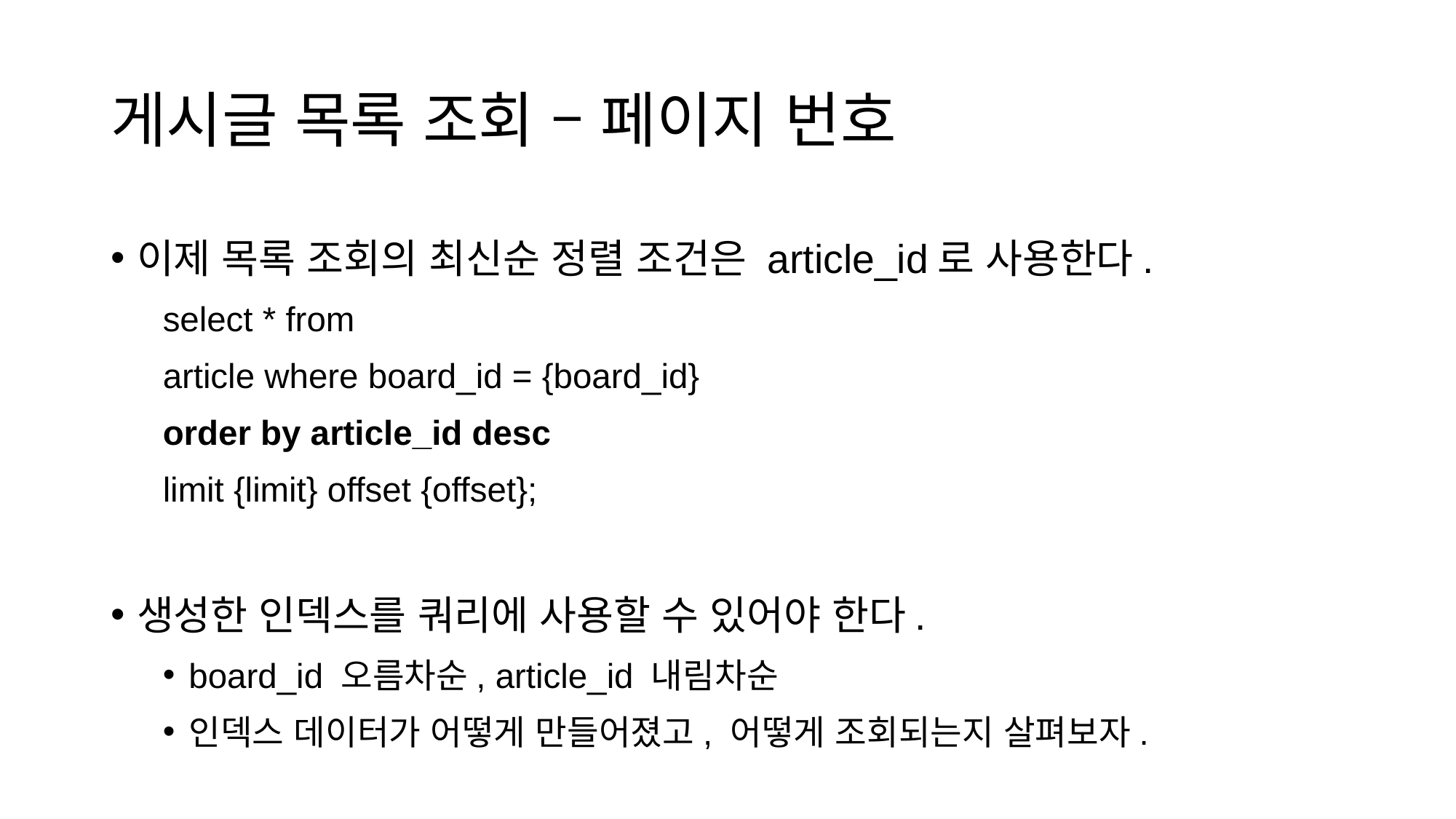

# 게시글 목록 조회 – 페이지 번호
이제 목록 조회의 최신순 정렬 조건은 article_id로 사용한다.
select * from
article where board_id = {board_id}
order by article_id desc
limit {limit} offset {offset};

생성한 인덱스를 쿼리에 사용할 수 있어야 한다.
board_id 오름차순, article_id 내림차순
인덱스 데이터가 어떻게 만들어졌고, 어떻게 조회되는지 살펴보자.